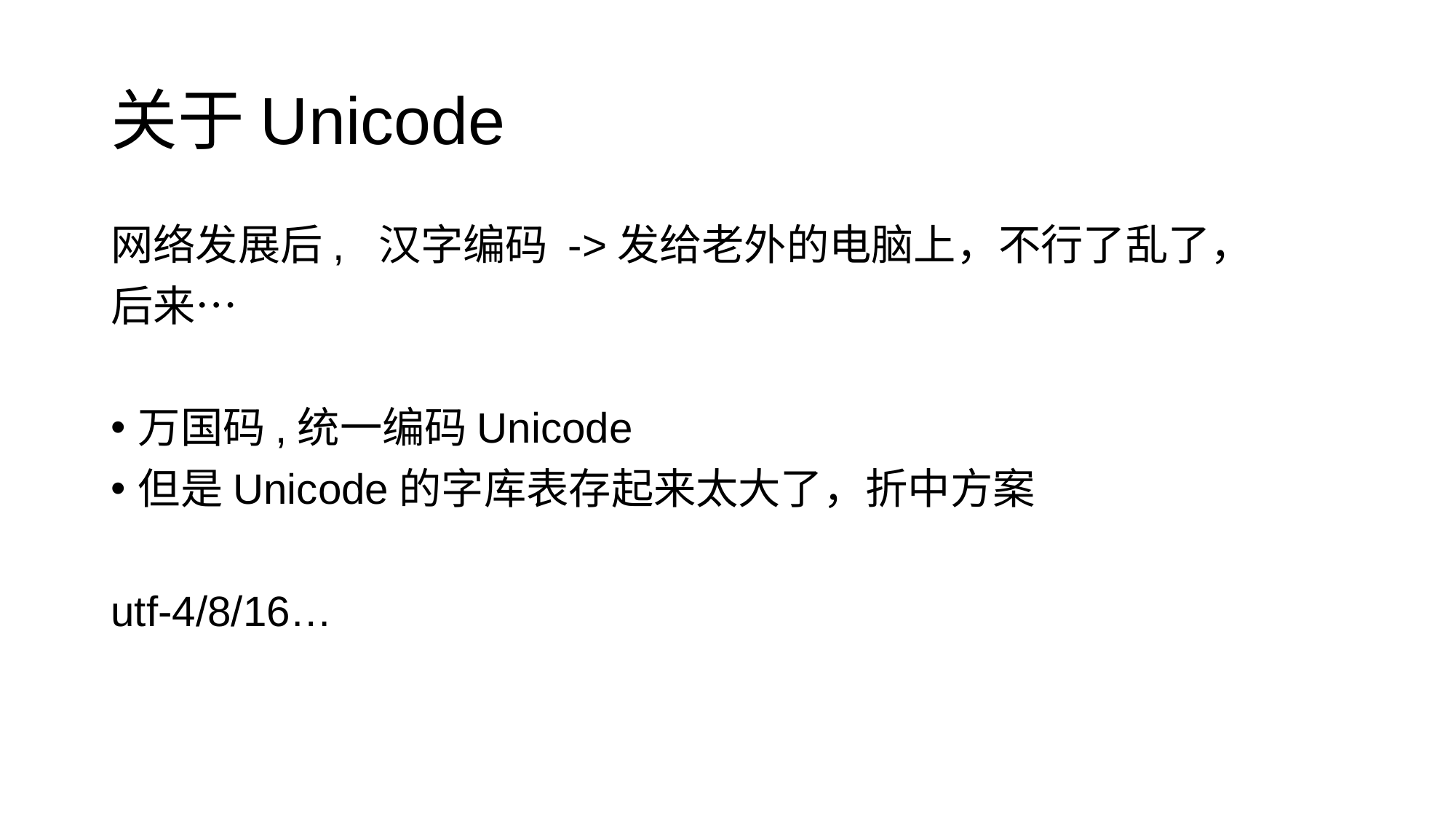

# 关于Unicode
网络发展后,  汉字编码 ->发给老外的电脑上，不行了乱了，
后来…

万国码,统一编码Unicode
但是Unicode的字库表存起来太大了，折中方案

utf-4/8/16…